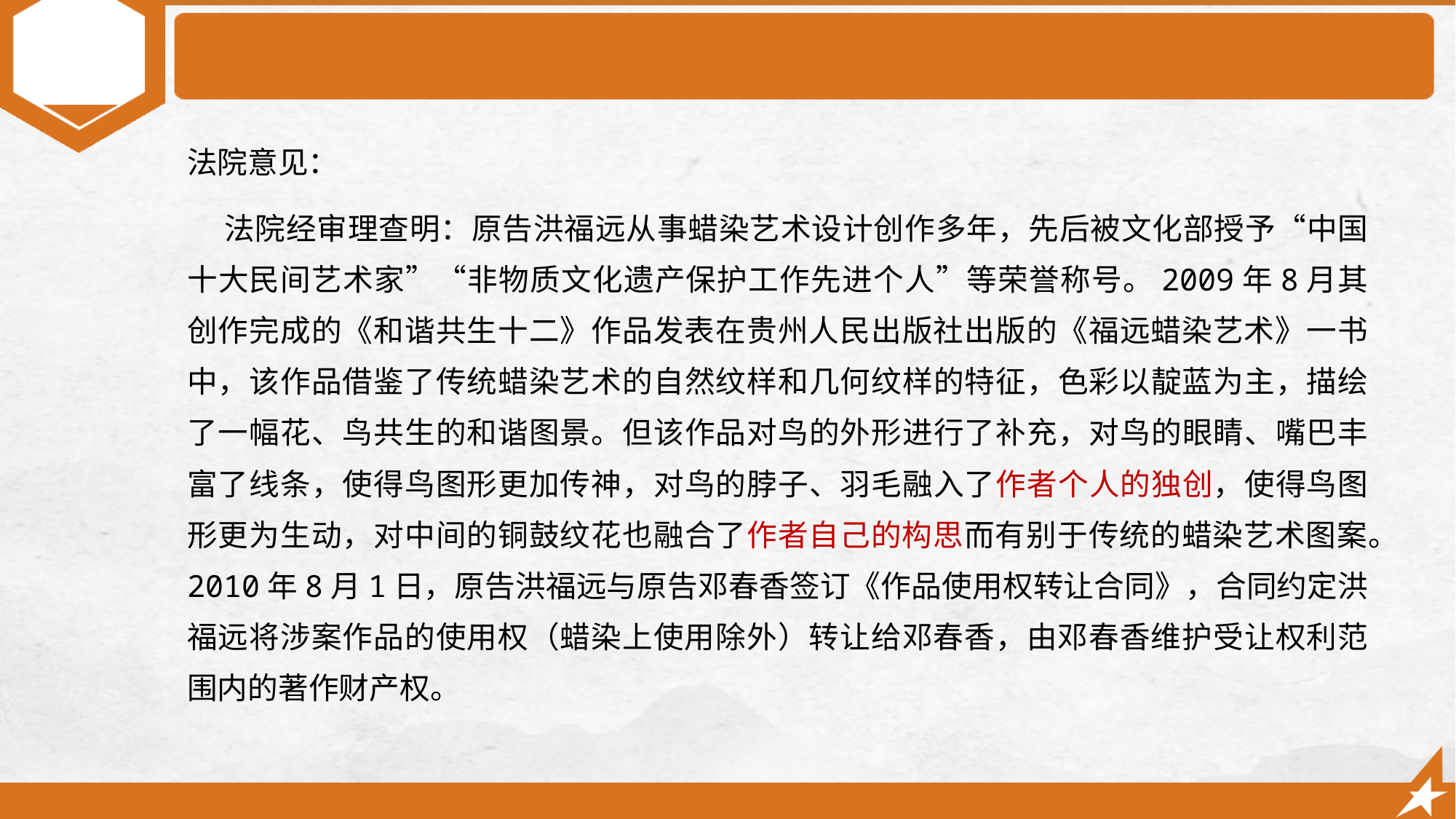

法院意见：
    法院经审理查明：原告洪福远从事蜡染艺术设计创作多年，先后被文化部授予“中国十大民间艺术家”“非物质文化遗产保护工作先进个人”等荣誉称号。2009年8月其创作完成的《和谐共生十二》作品发表在贵州人民出版社出版的《福远蜡染艺术》一书中，该作品借鉴了传统蜡染艺术的自然纹样和几何纹样的特征，色彩以靛蓝为主，描绘了一幅花、鸟共生的和谐图景。但该作品对鸟的外形进行了补充，对鸟的眼睛、嘴巴丰富了线条，使得鸟图形更加传神，对鸟的脖子、羽毛融入了作者个人的独创，使得鸟图形更为生动，对中间的铜鼓纹花也融合了作者自己的构思而有别于传统的蜡染艺术图案。2010年8月1日，原告洪福远与原告邓春香签订《作品使用权转让合同》，合同约定洪福远将涉案作品的使用权（蜡染上使用除外）转让给邓春香，由邓春香维护受让权利范围内的著作财产权。